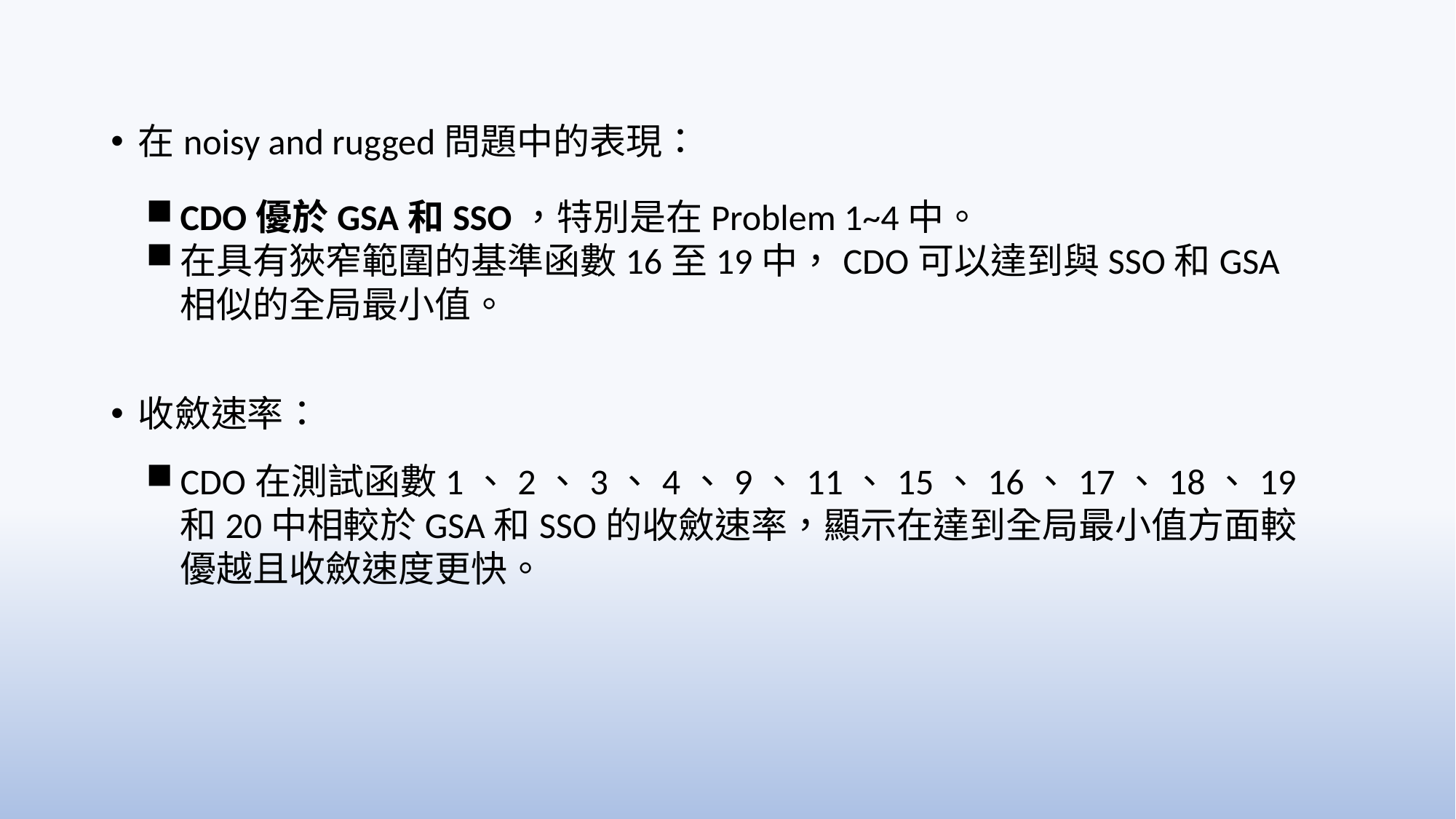

在noisy and rugged問題中的表現：

收斂速率：
CDO優於GSA和SSO，特別是在Problem 1~4中。
在具有狹窄範圍的基準函數16至19中，CDO可以達到與SSO和GSA相似的全局最小值。
CDO在測試函數1、2、3、4、9、11、15、16、17、18、19和20中相較於GSA和SSO的收斂速率，顯示在達到全局最小值方面較優越且收斂速度更快。